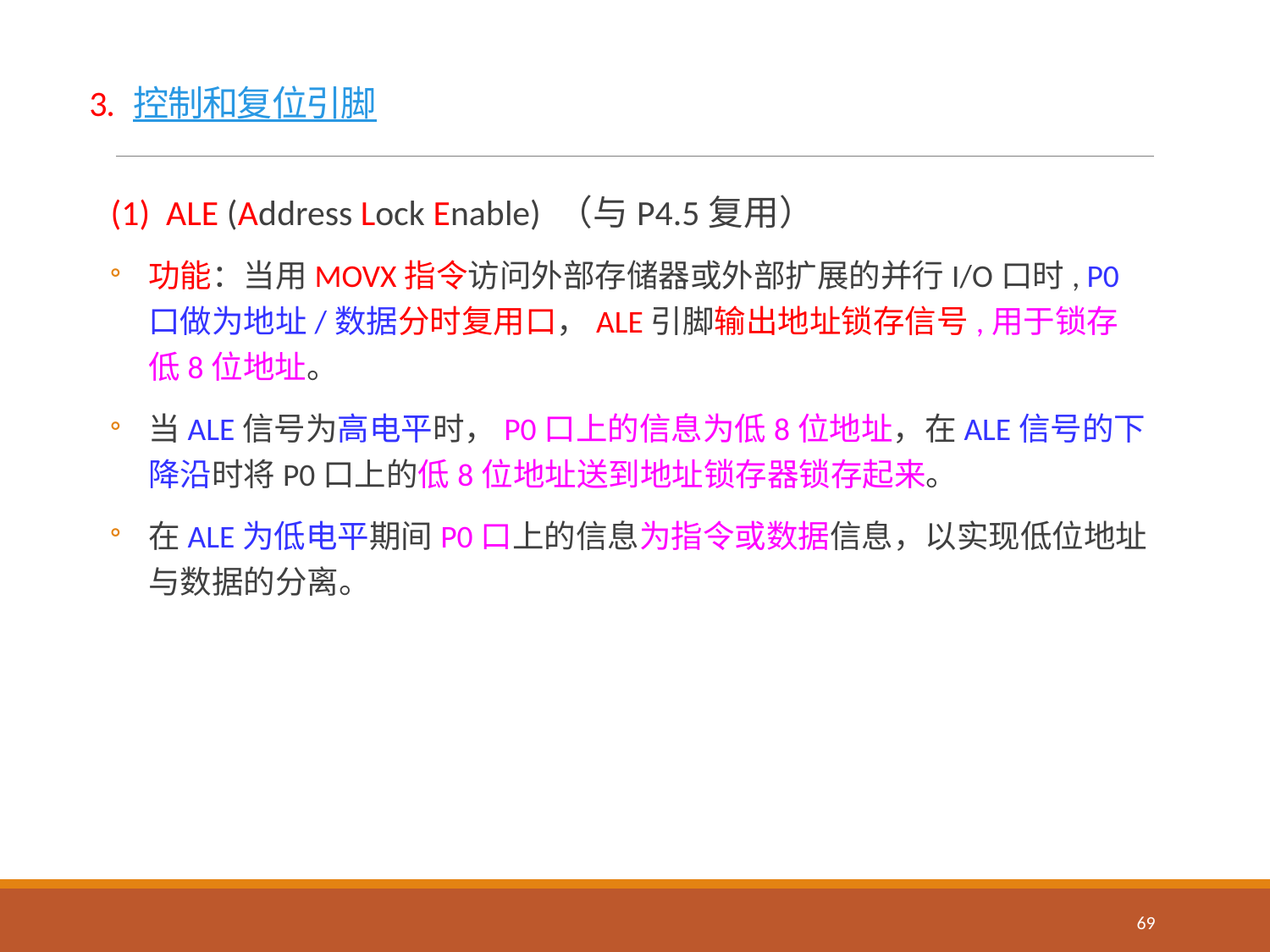

# 3.  控制和复位引脚
(1)  ALE (Address Lock Enable) （与P4.5复用）
功能：当用MOVX指令访问外部存储器或外部扩展的并行I/O口时, P0口做为地址/数据分时复用口，ALE引脚输出地址锁存信号,用于锁存低8位地址。
当ALE信号为高电平时，P0口上的信息为低8位地址，在ALE信号的下降沿时将P0口上的低8位地址送到地址锁存器锁存起来。
在ALE为低电平期间P0口上的信息为指令或数据信息，以实现低位地址与数据的分离。
69